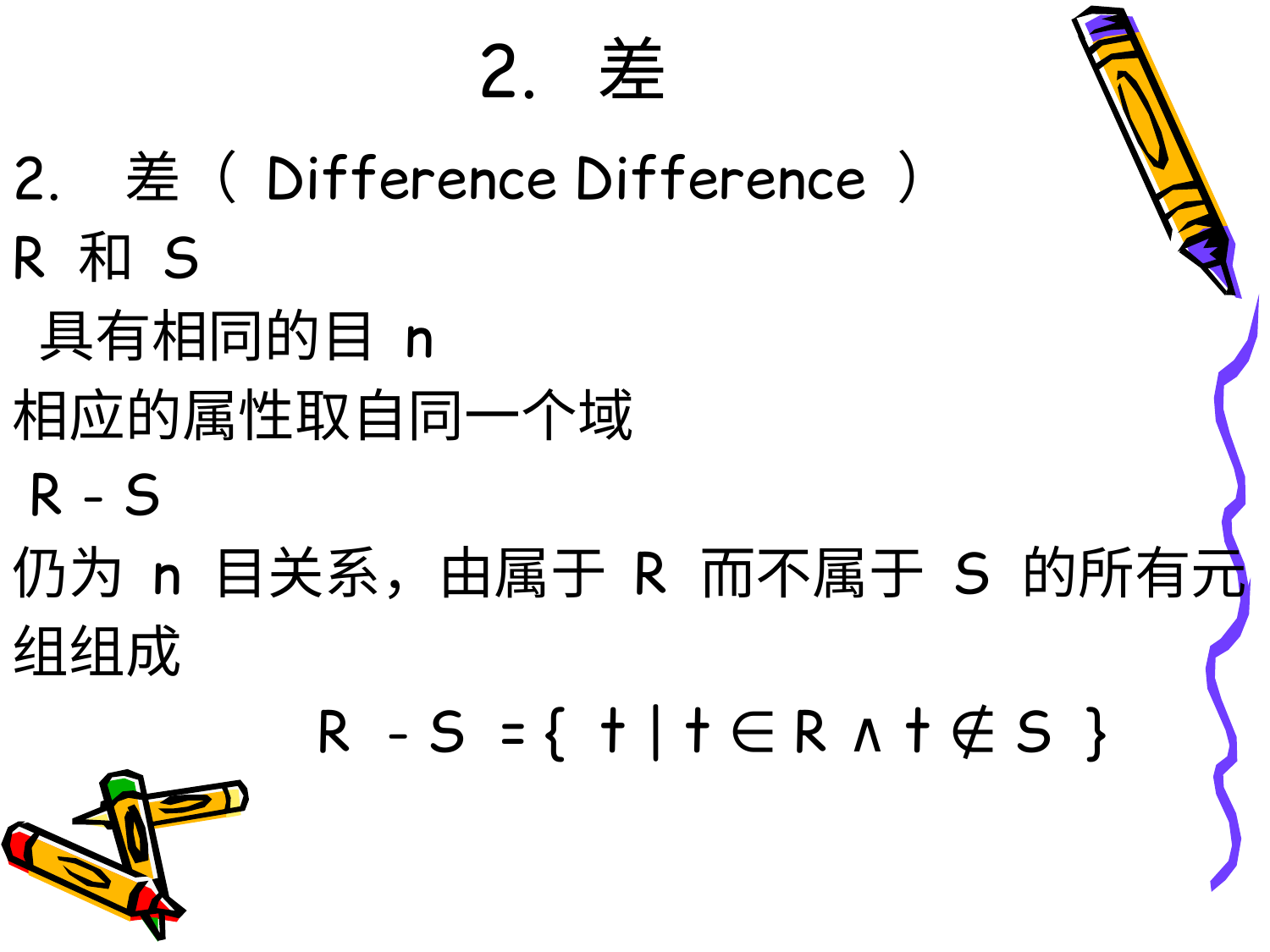

# 2.  差
2.   差（ Difference Difference ）
R 和 S
 具有相同的目 n
相应的属性取自同一个域
 R - S
仍为 n 目关系，由属于 R 而不属于 S 的所有元
组组成
                  R  - S  = {  t | t ∈ R ∧ t ∉ S  }